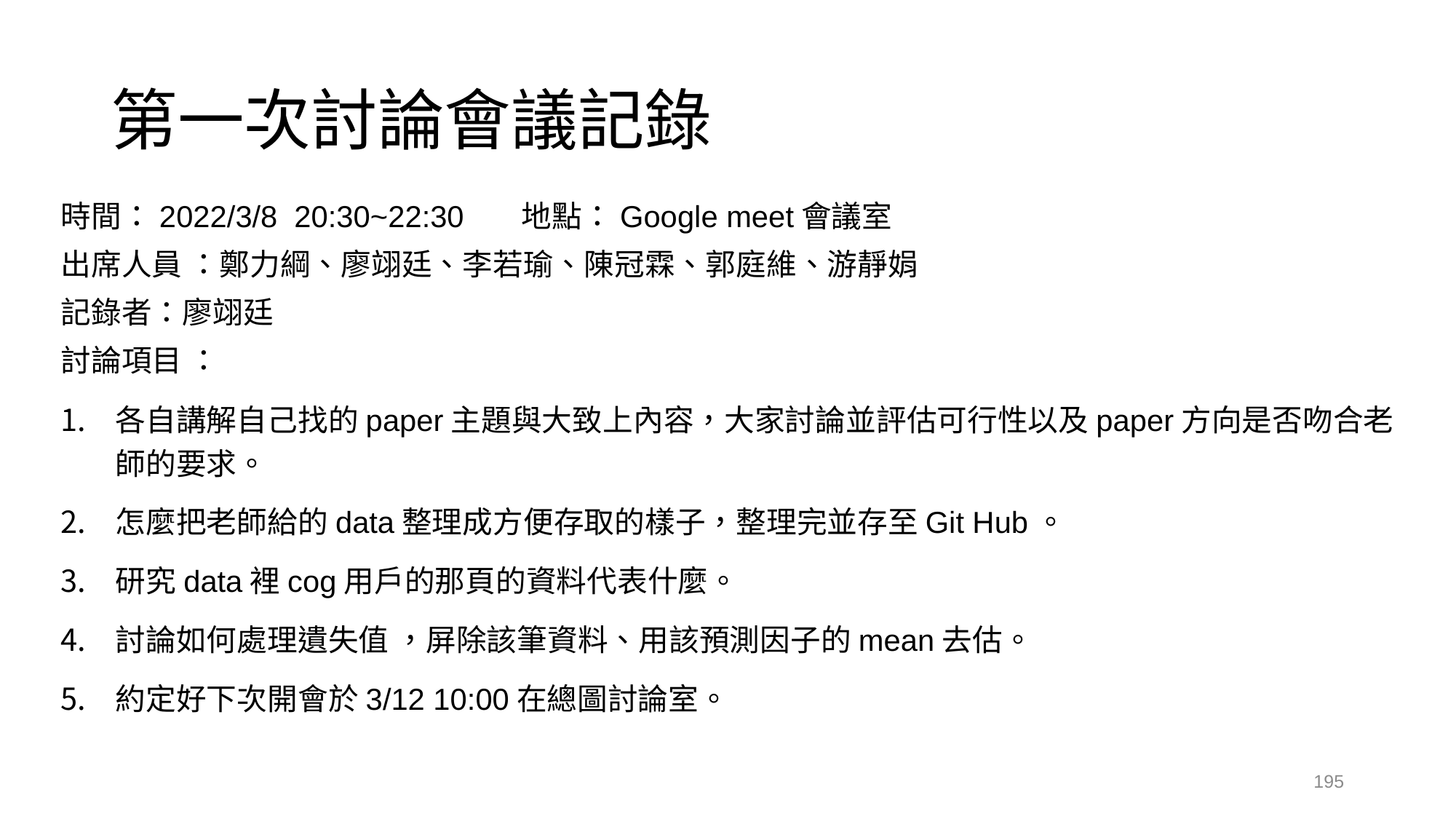

# 第一次討論會議記錄
時間：2022/3/8  20:30~22:30      地點：Google meet會議室
出席人員 ：鄭力綱、廖翊廷、李若瑜、陳冠霖、郭庭維、游靜娟
記錄者：廖翊廷
討論項目 ：
各自講解自己找的paper主題與大致上內容，大家討論並評估可行性以及paper方向是否吻合老師的要求。
怎麼把老師給的data整理成方便存取的樣子，整理完並存至Git Hub。
研究data裡cog用戶的那頁的資料代表什麼。
討論如何處理遺失值 ，屏除該筆資料、用該預測因子的mean去估。
約定好下次開會於3/12 10:00在總圖討論室。

195